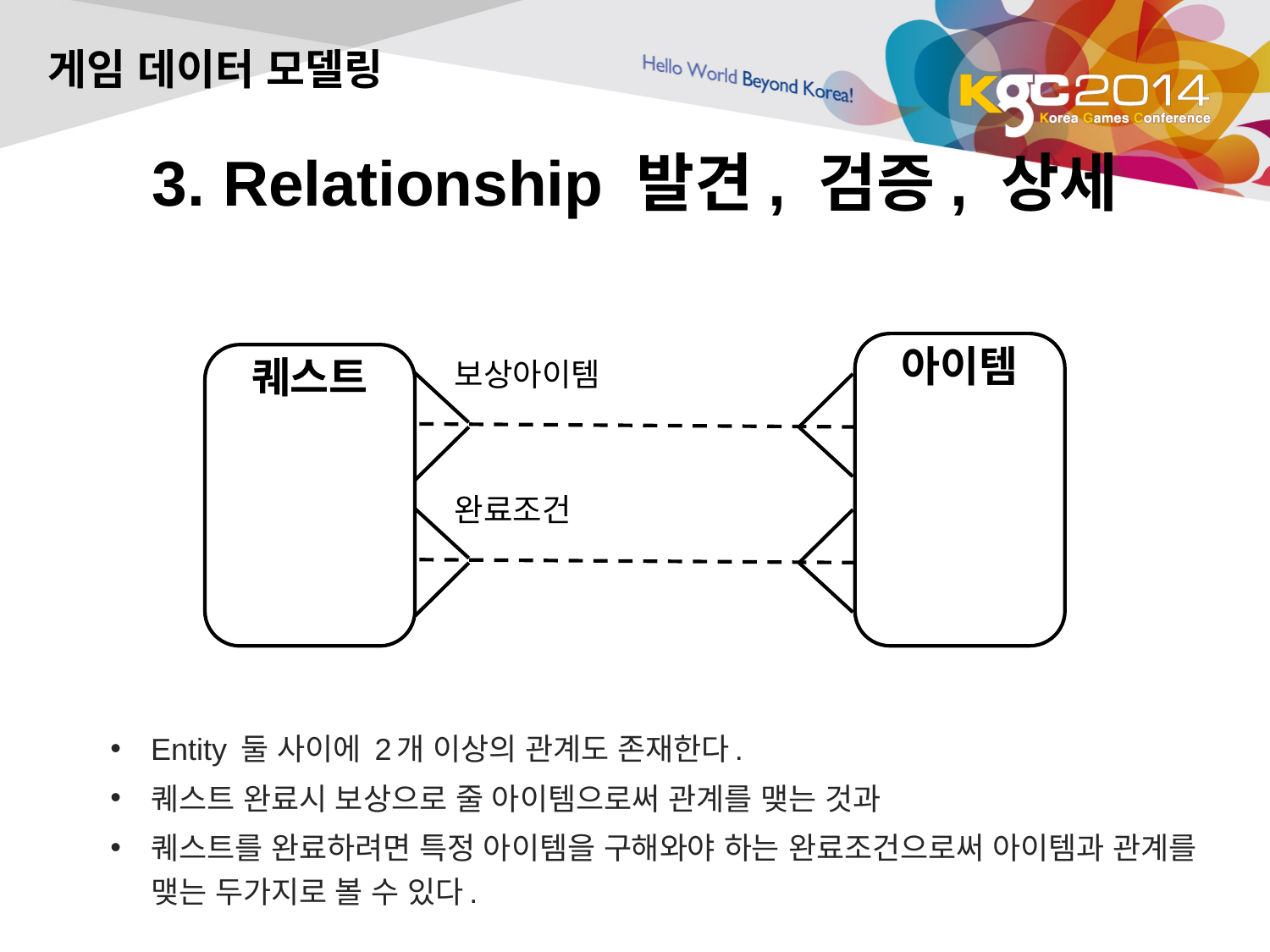

게임 데이터 모델링
# 3. Relationship 발견, 검증, 상세

아이템

퀘스트
보상아이템
완료조건
Entity 둘 사이에 2개 이상의 관계도 존재한다.
퀘스트 완료시 보상으로 줄 아이템으로써 관계를 맺는 것과
퀘스트를 완료하려면 특정 아이템을 구해와야 하는 완료조건으로써 아이템과 관계를 맺는 두가지로 볼 수 있다.